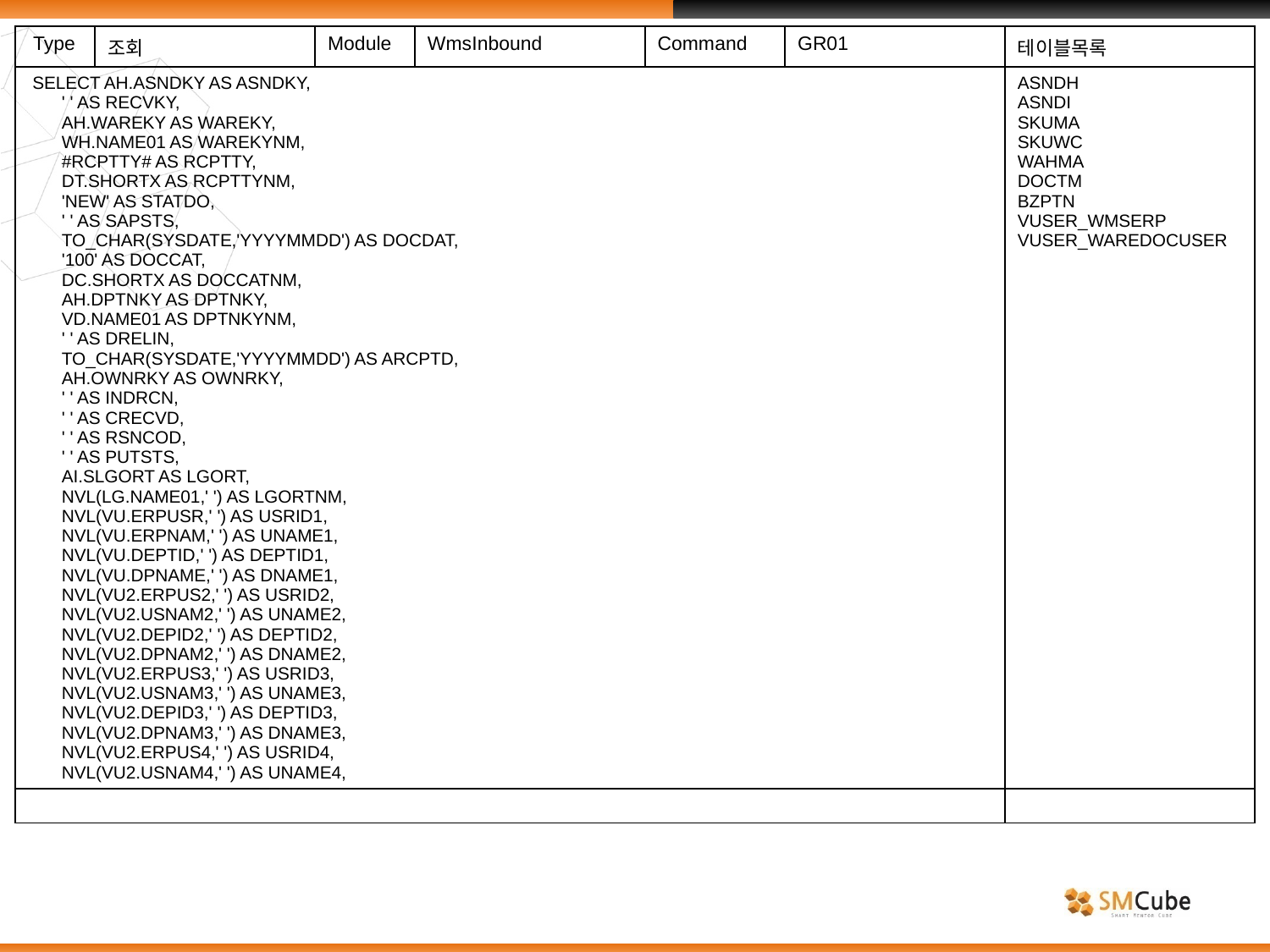

| Type | 조회 | Module | WmsInbound | Command | GR01 | 테이블목록 |
| --- | --- | --- | --- | --- | --- | --- |
| SELECT AH.ASNDKY AS ASNDKY, ' ' AS RECVKY, AH.WAREKY AS WAREKY, WH.NAME01 AS WAREKYNM, #RCPTTY# AS RCPTTY, DT.SHORTX AS RCPTTYNM, 'NEW' AS STATDO, ' ' AS SAPSTS, TO\_CHAR(SYSDATE,'YYYYMMDD') AS DOCDAT, '100' AS DOCCAT, DC.SHORTX AS DOCCATNM, AH.DPTNKY AS DPTNKY, VD.NAME01 AS DPTNKYNM, ' ' AS DRELIN, TO\_CHAR(SYSDATE,'YYYYMMDD') AS ARCPTD, AH.OWNRKY AS OWNRKY, ' ' AS INDRCN, ' ' AS CRECVD, ' ' AS RSNCOD, ' ' AS PUTSTS, AI.SLGORT AS LGORT, NVL(LG.NAME01,' ') AS LGORTNM, NVL(VU.ERPUSR,' ') AS USRID1, NVL(VU.ERPNAM,' ') AS UNAME1, NVL(VU.DEPTID,' ') AS DEPTID1, NVL(VU.DPNAME,' ') AS DNAME1, NVL(VU2.ERPUS2,' ') AS USRID2, NVL(VU2.USNAM2,' ') AS UNAME2, NVL(VU2.DEPID2,' ') AS DEPTID2, NVL(VU2.DPNAM2,' ') AS DNAME2, NVL(VU2.ERPUS3,' ') AS USRID3, NVL(VU2.USNAM3,' ') AS UNAME3, NVL(VU2.DEPID3,' ') AS DEPTID3, NVL(VU2.DPNAM3,' ') AS DNAME3, NVL(VU2.ERPUS4,' ') AS USRID4, NVL(VU2.USNAM4,' ') AS UNAME4, |  |  |  |  |  | ASNDH ASNDI SKUMA SKUWC WAHMA DOCTM BZPTN VUSER\_WMSERP VUSER\_WAREDOCUSER |
|  |  |  |  |  |  |  |